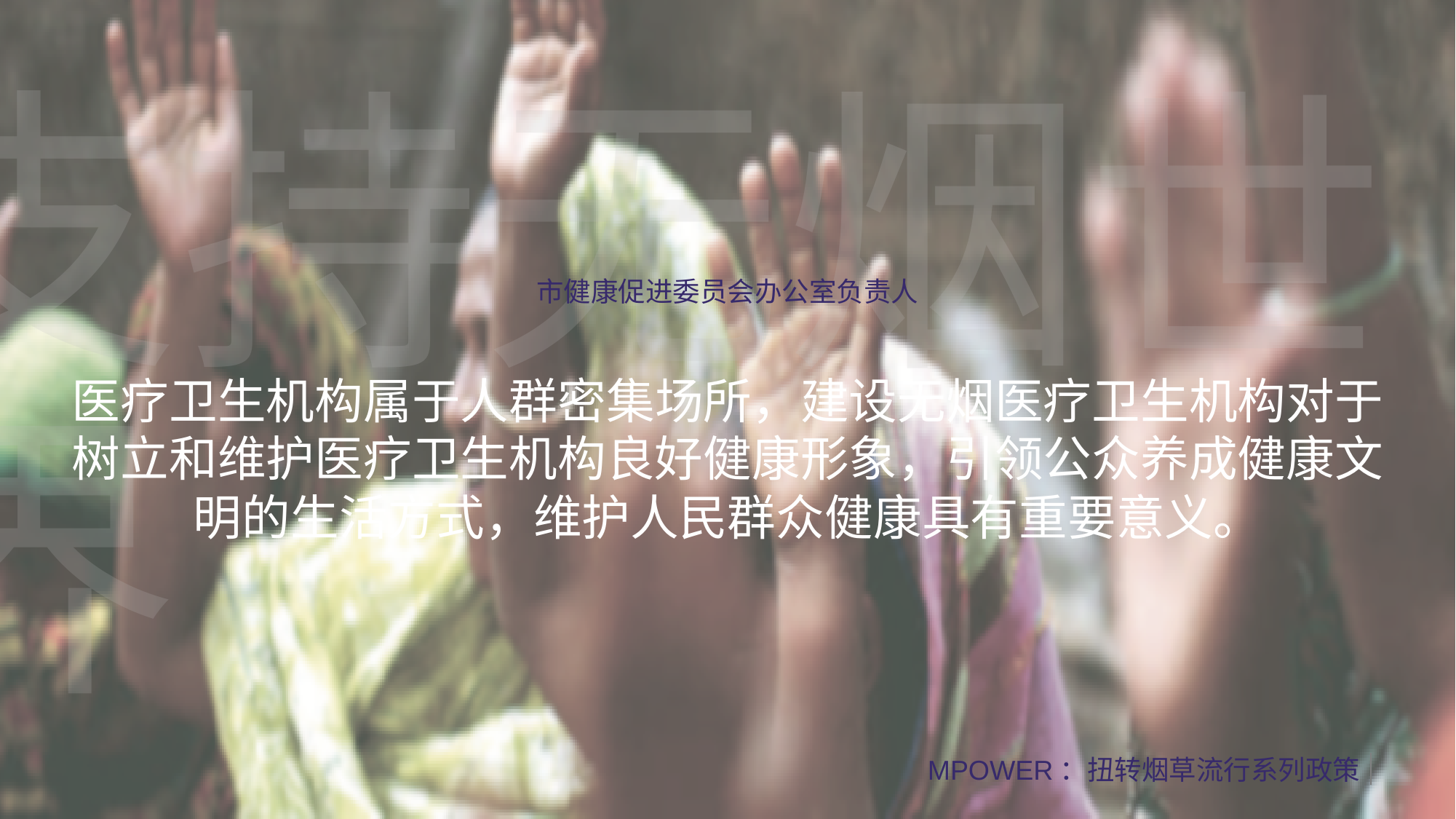

支持无烟世界
市健康促进委员会办公室负责人

医疗卫生机构属于人群密集场所，建设无烟医疗卫生机构对于树立和维护医疗卫生机构良好健康形象，引领公众养成健康文明的生活方式，维护人民群众健康具有重要意义。